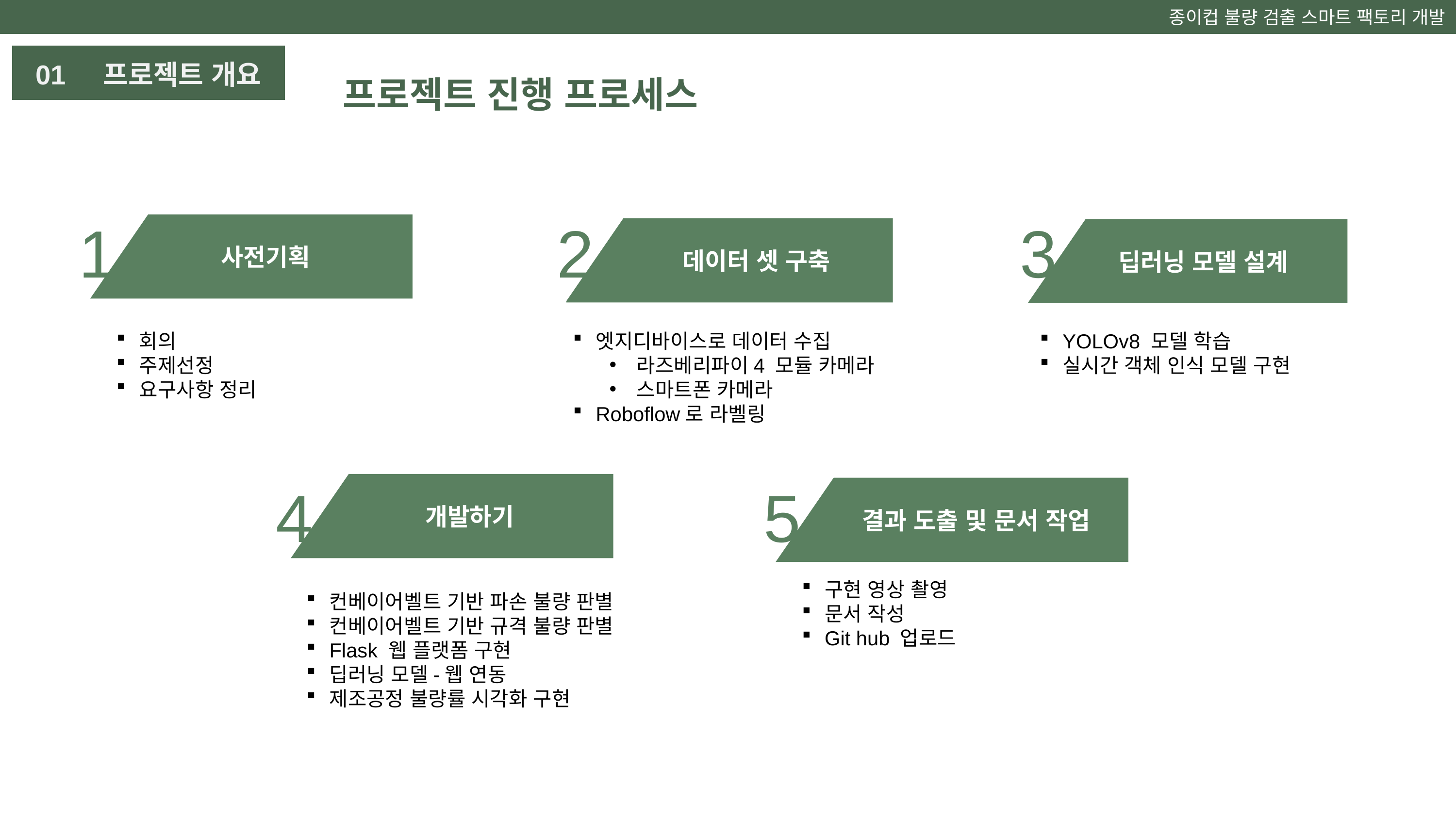

종이컵 불량 검출 스마트 팩토리 개발
프로젝트 진행 프로세스

01    프로젝트 개요
1

    사전기획
회의
주제선정
요구사항 정리
2

       데이터 셋 구축
엣지디바이스로 데이터 수집
라즈베리파이4 모듈 카메라
스마트폰 카메라
Roboflow로 라벨링
3

      딥러닝 모델 설계
YOLOv8 모델 학습
실시간 객체 인식 모델 구현
4

     개발하기
컨베이어벨트 기반 파손 불량 판별
컨베이어벨트 기반 규격 불량 판별
Flask 웹 플랫폼 구현
딥러닝 모델-웹 연동
제조공정 불량률 시각화 구현
5

       결과 도출 및 문서 작업
구현 영상 촬영
문서 작성
Git hub 업로드